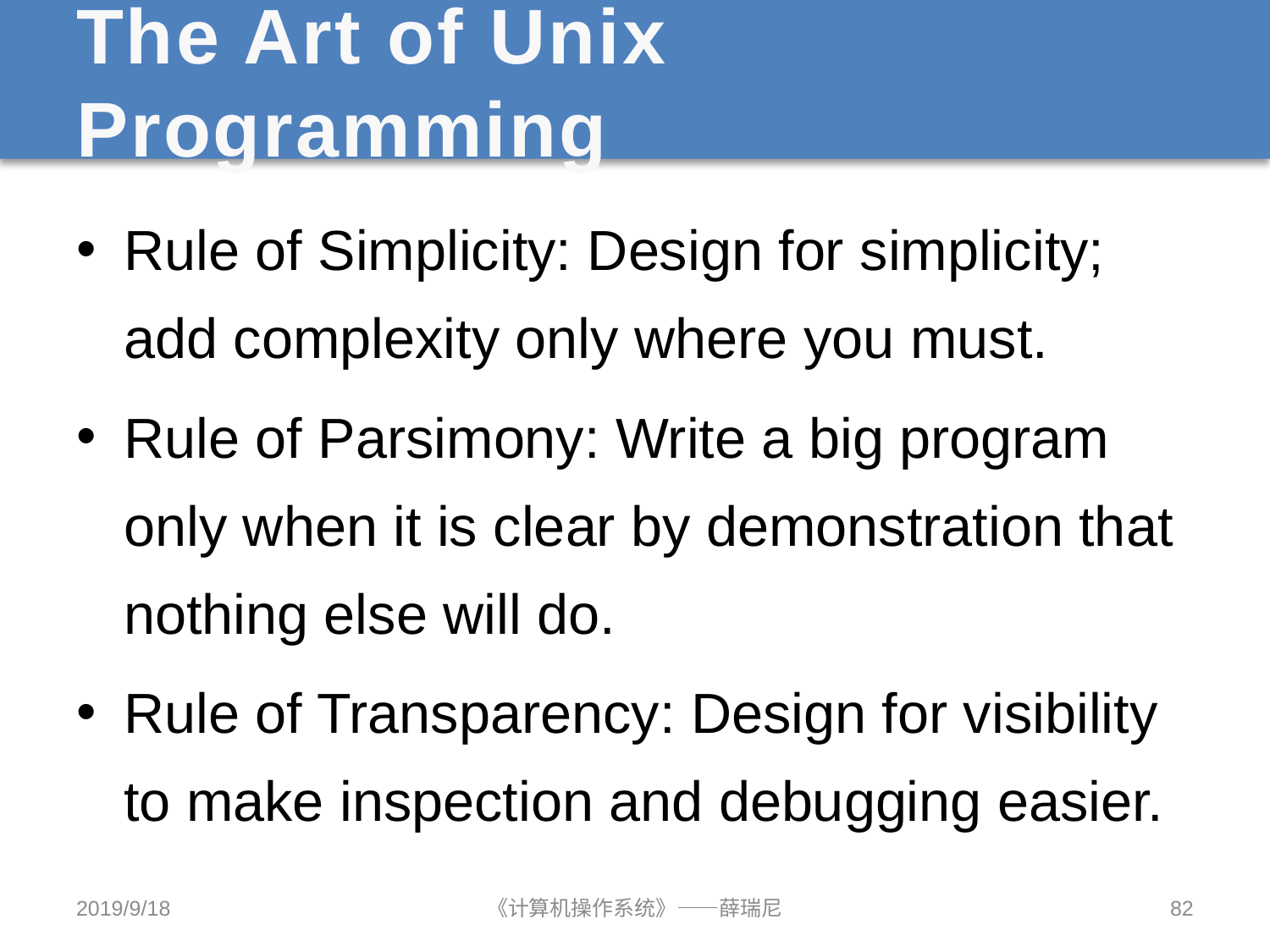

# The Art of Unix Programming
Rule of Simplicity: Design for simplicity; add complexity only where you must.
Rule of Parsimony: Write a big program only when it is clear by demonstration that nothing else will do.
Rule of Transparency: Design for visibility to make inspection and debugging easier.

2019/9/18
《计算机操作系统》——薛瑞尼
82